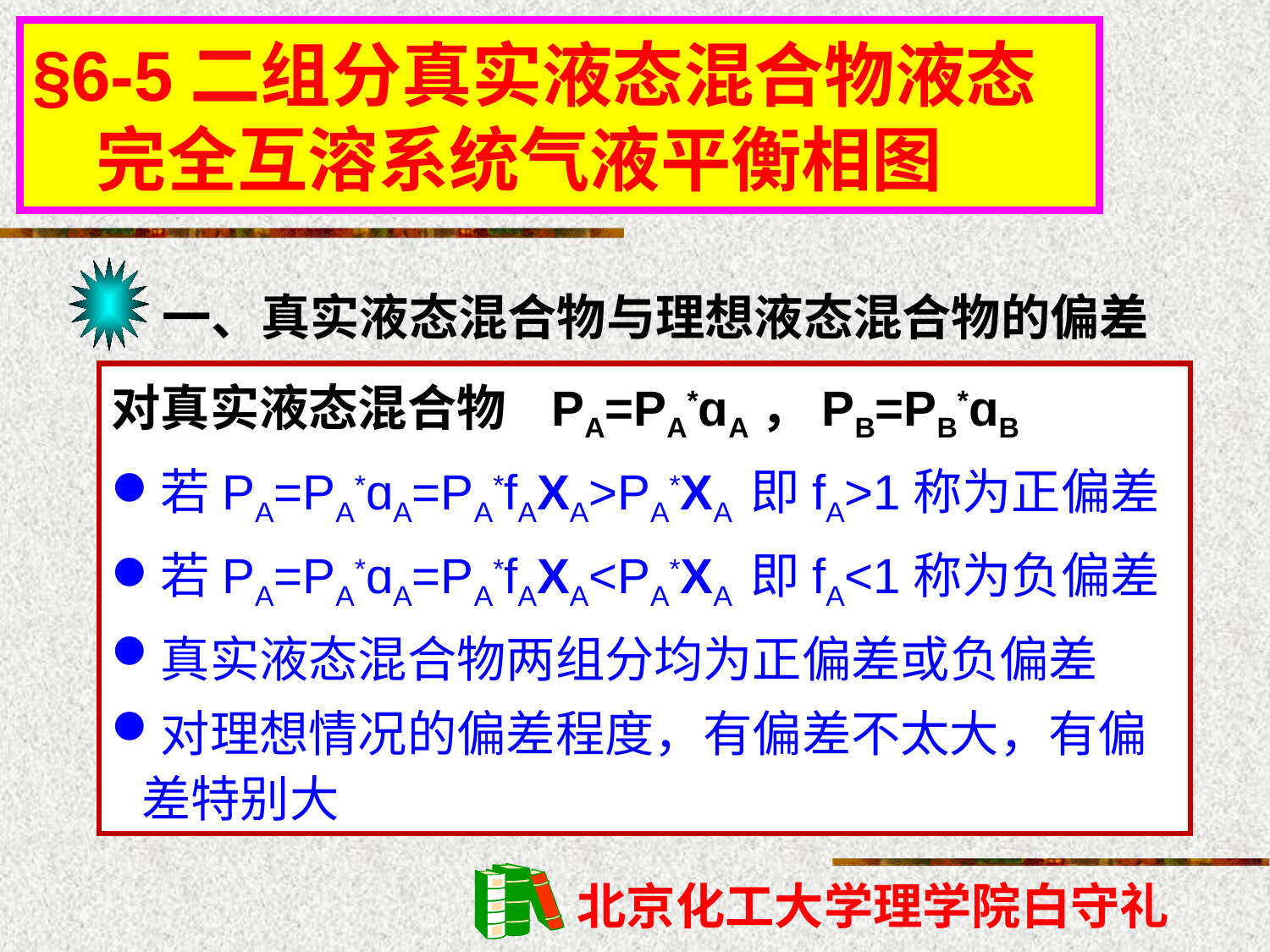

§6-5二组分真实液态混合物液态
    完全互溶系统气液平衡相图
一、真实液态混合物与理想液态混合物的偏差

对真实液态混合物   PA=PA*ɑA，PB=PB*ɑB
若PA=PA*ɑA=PA*fAΧA>PA*ΧA 即fA>1称为正偏差
若PA=PA*ɑA=PA*fAΧA<PA*ΧA 即fA<1称为负偏差
真实液态混合物两组分均为正偏差或负偏差
对理想情况的偏差程度，有偏差不太大，有偏差特别大